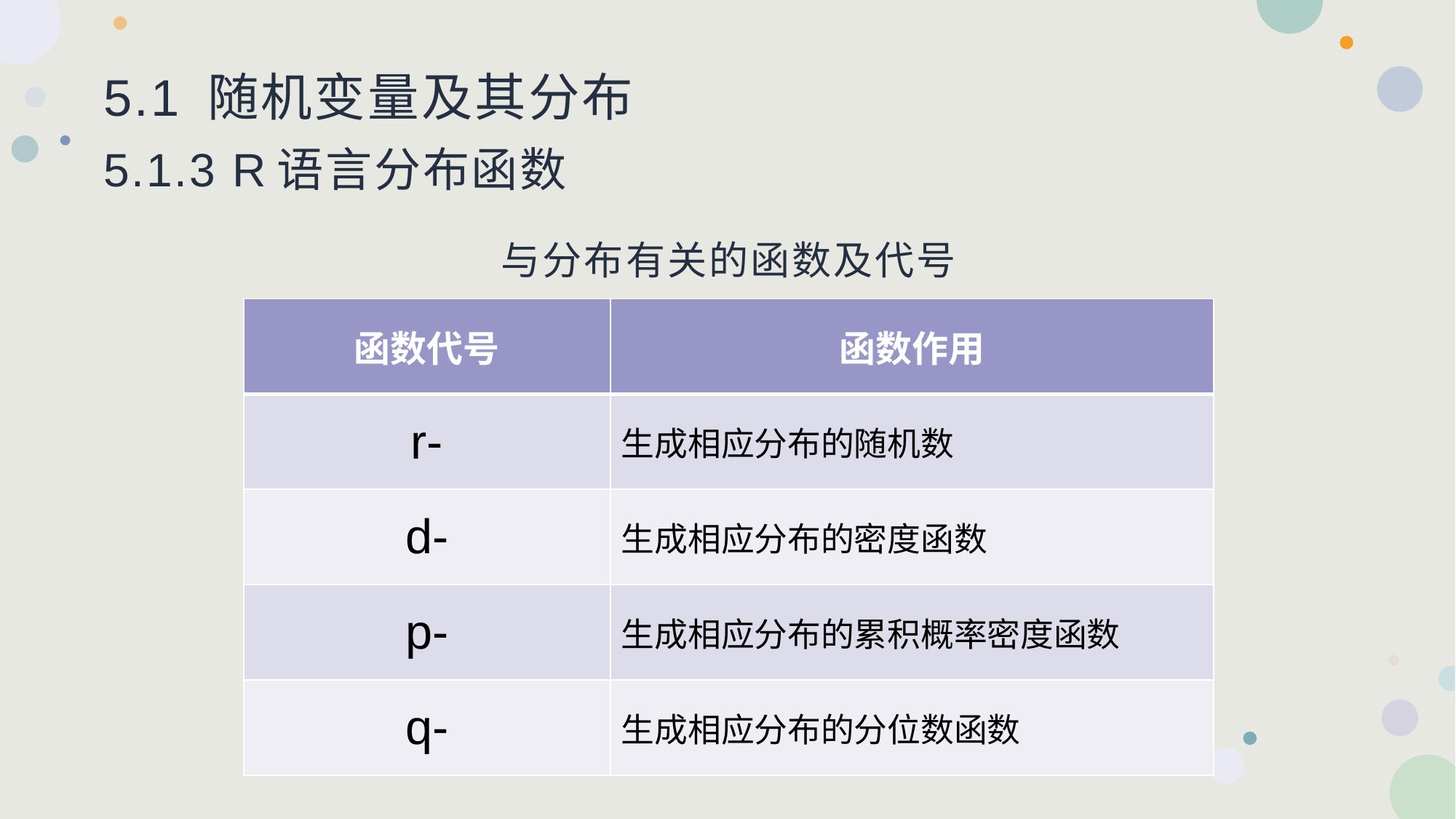

# 5.1 随机变量及其分布 5.1.3 R语言分布函数
与分布有关的函数及代号
| 函数代号 | 函数作用 |
| --- | --- |
| r- | 生成相应分布的随机数 |
| d- | 生成相应分布的密度函数 |
| p- | 生成相应分布的累积概率密度函数 |
| q- | 生成相应分布的分位数函数 |